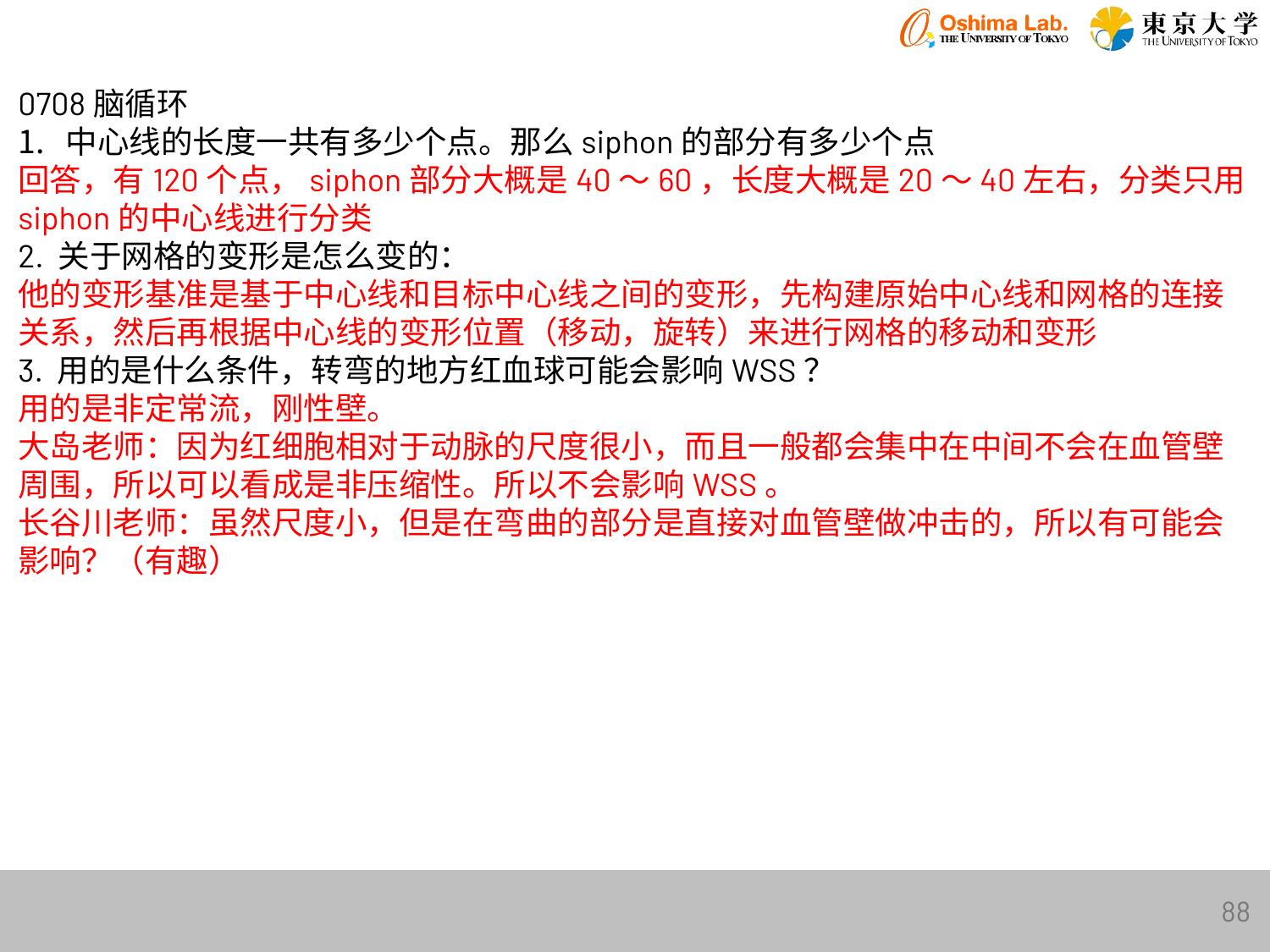

0708脑循环
中心线的长度一共有多少个点。那么siphon的部分有多少个点
回答，有120个点，siphon部分大概是40～60，长度大概是20～40左右，分类只用siphon的中心线进行分类
2. 关于网格的变形是怎么变的：
他的变形基准是基于中心线和目标中心线之间的变形，先构建原始中心线和网格的连接关系，然后再根据中心线的变形位置（移动，旋转）来进行网格的移动和变形
3. 用的是什么条件，转弯的地方红血球可能会影响WSS？
用的是非定常流，刚性壁。
大岛老师：因为红细胞相对于动脉的尺度很小，而且一般都会集中在中间不会在血管壁周围，所以可以看成是非压缩性。所以不会影响WSS。
长谷川老师：虽然尺度小，但是在弯曲的部分是直接对血管壁做冲击的，所以有可能会影响？（有趣）
88